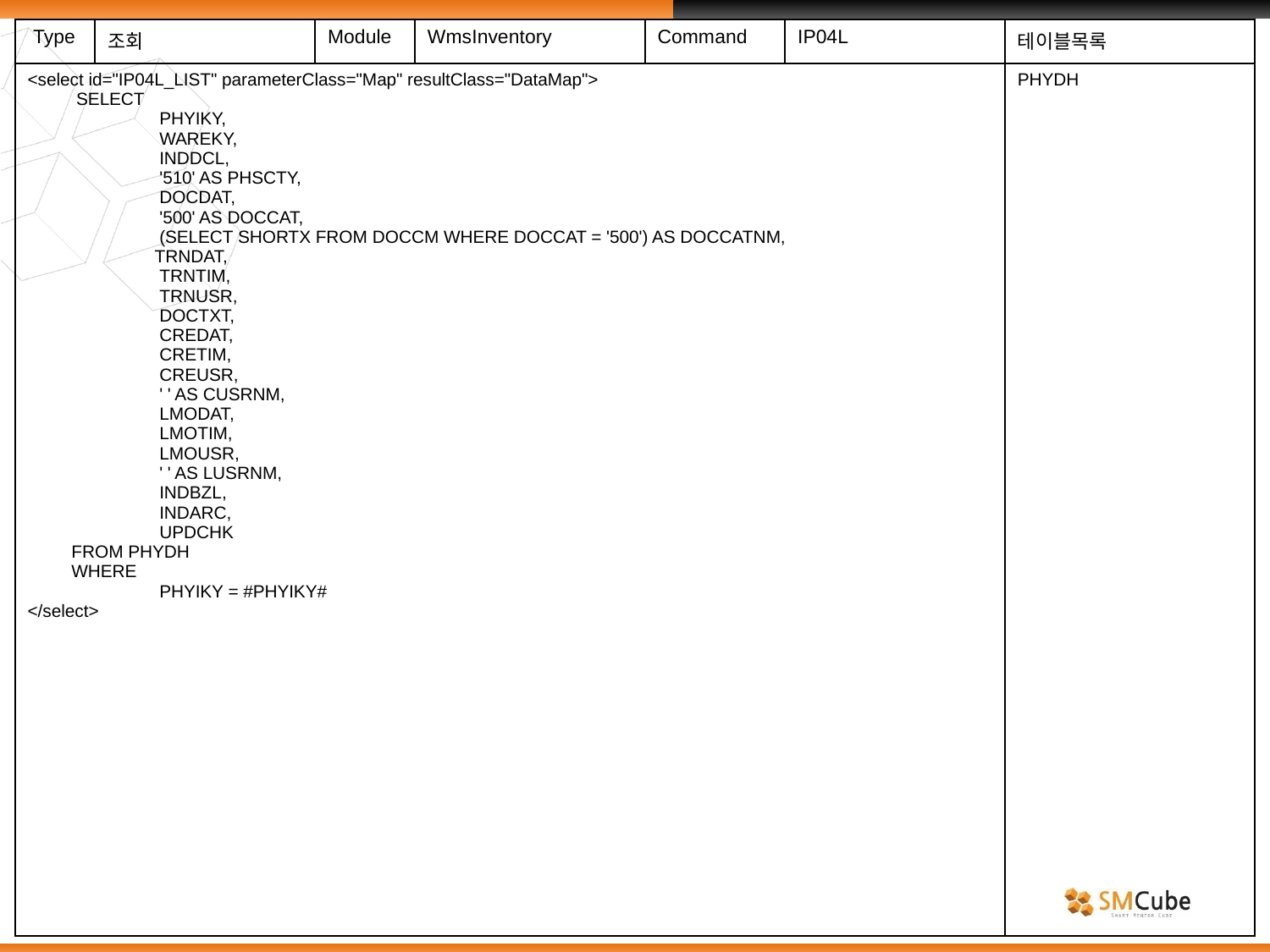

| Type | 조회 | Module | WmsInventory | Command | IP04L | 테이블목록 |
| --- | --- | --- | --- | --- | --- | --- |
| <select id="IP04L\_LIST" parameterClass="Map" resultClass="DataMap"> SELECT PHYIKY, WAREKY, INDDCL, '510' AS PHSCTY, DOCDAT, '500' AS DOCCAT, (SELECT SHORTX FROM DOCCM WHERE DOCCAT = '500') AS DOCCATNM, TRNDAT, TRNTIM, TRNUSR, DOCTXT, CREDAT, CRETIM, CREUSR, ' ' AS CUSRNM, LMODAT, LMOTIM, LMOUSR, ' ' AS LUSRNM, INDBZL, INDARC, UPDCHK FROM PHYDH WHERE PHYIKY = #PHYIKY# </select> |  |  |  |  |  | PHYDH |